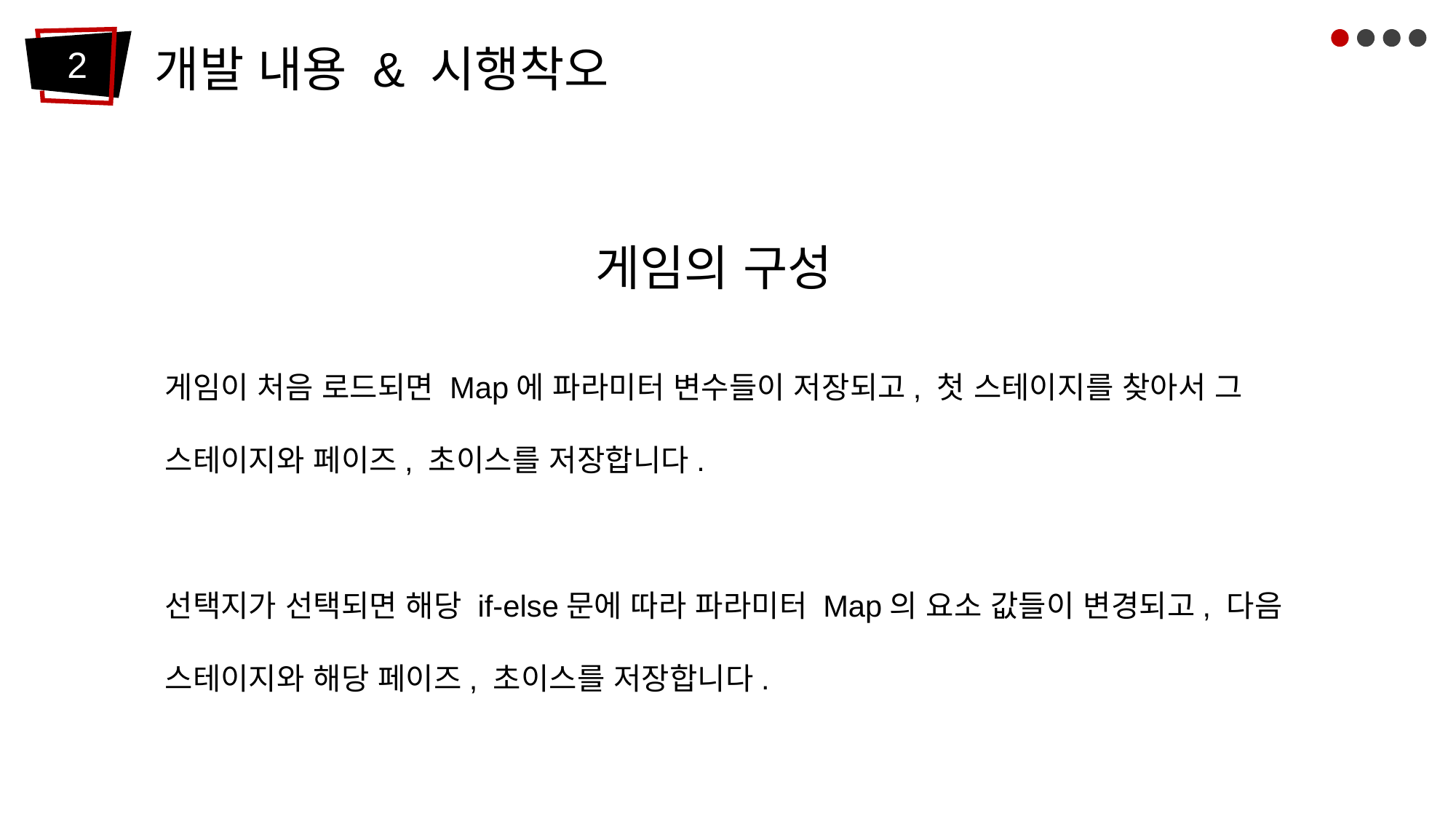

개발 내용 & 시행착오
2
  게임의 구성

게임이 처음 로드되면 Map에 파라미터 변수들이 저장되고, 첫 스테이지를 찾아서 그 스테이지와 페이즈, 초이스를 저장합니다.

선택지가 선택되면 해당 if-else문에 따라 파라미터 Map의 요소 값들이 변경되고, 다음 스테이지와 해당 페이즈, 초이스를 저장합니다.